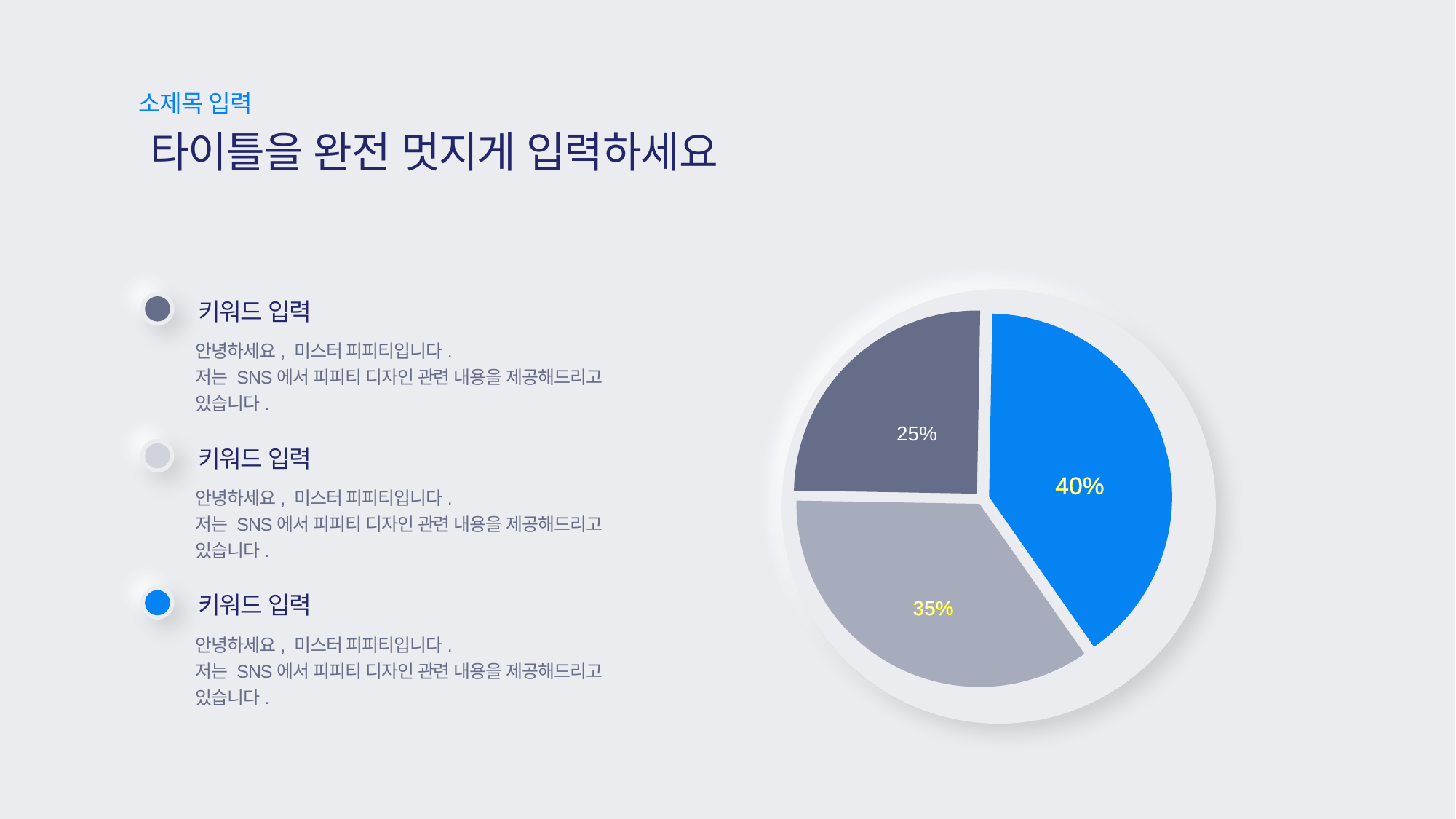

소제목 입력
타이틀을 완전 멋지게 입력하세요

키워드 입력
1

### Chart

| Category | 항목A |
|---|---|
| 항목01 | 0.4 |
| 항목02 | 0.35 |
| 항목03 | 0.25 |
안녕하세요, 미스터 피피티입니다.
저는 SNS에서 피피티 디자인 관련 내용을 제공해드리고 있습니다.
키워드

키워드 입력
2
키워드
안녕하세요, 미스터 피피티입니다.
저는 SNS에서 피피티 디자인 관련 내용을 제공해드리고 있습니다.
키워드

키워드 입력
3
안녕하세요, 미스터 피피티입니다.
저는 SNS에서 피피티 디자인 관련 내용을 제공해드리고 있습니다.